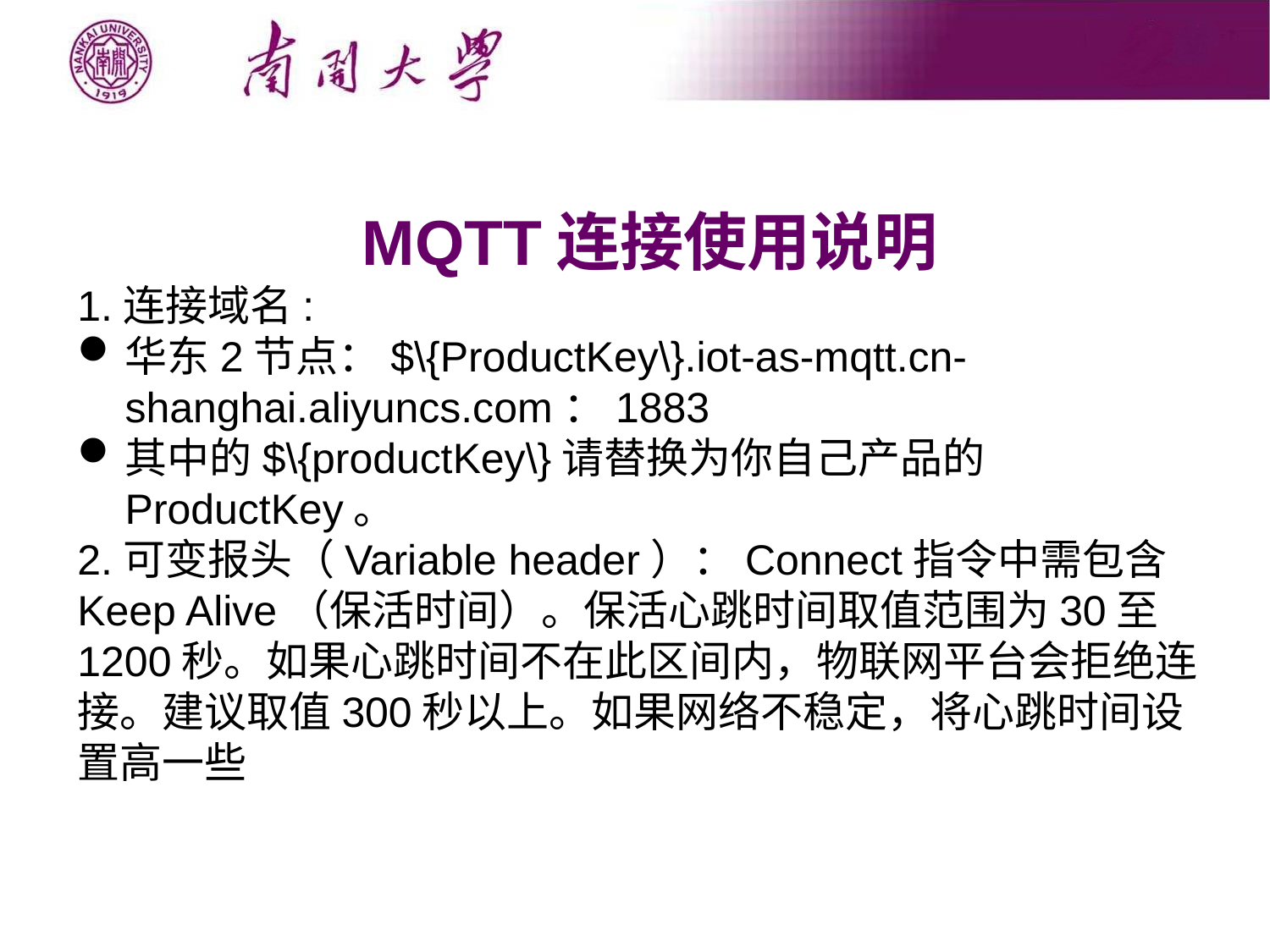

MQTT连接使用说明
1.连接域名:
华东2节点：$\{ProductKey\}.iot-as-mqtt.cn-shanghai.aliyuncs.com：1883
其中的$\{productKey\}请替换为你自己产品的ProductKey。
2.可变报头（Variable header）：Connect指令中需包含Keep Alive（保活时间）。保活心跳时间取值范围为30至1200秒。如果心跳时间不在此区间内，物联网平台会拒绝连接。建议取值300秒以上。如果网络不稳定，将心跳时间设置高一些